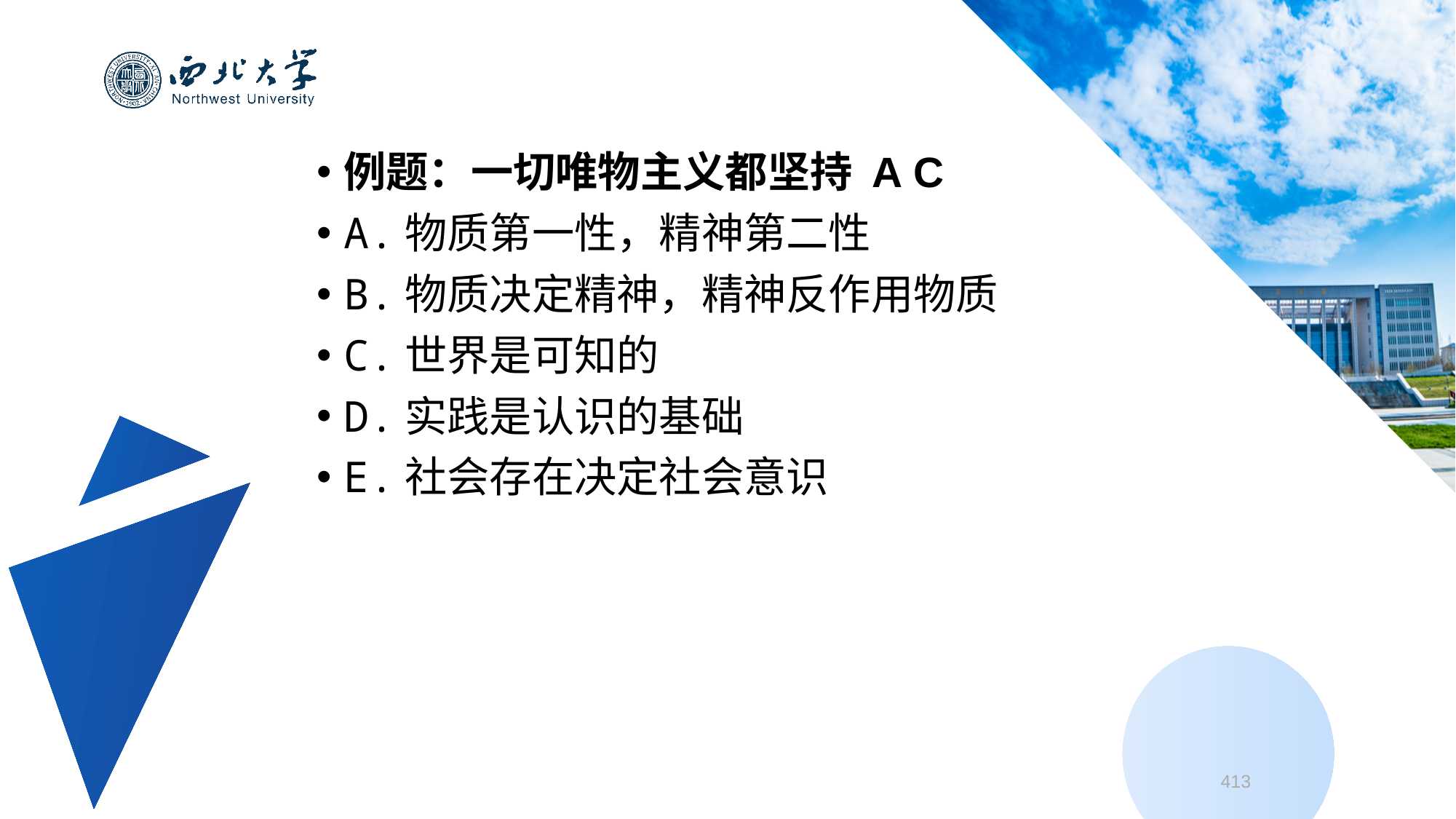

例题：一切唯物主义都坚持 A C
A.物质第一性，精神第二性
B.物质决定精神，精神反作用物质
C.世界是可知的
D.实践是认识的基础
E.社会存在决定社会意识
413